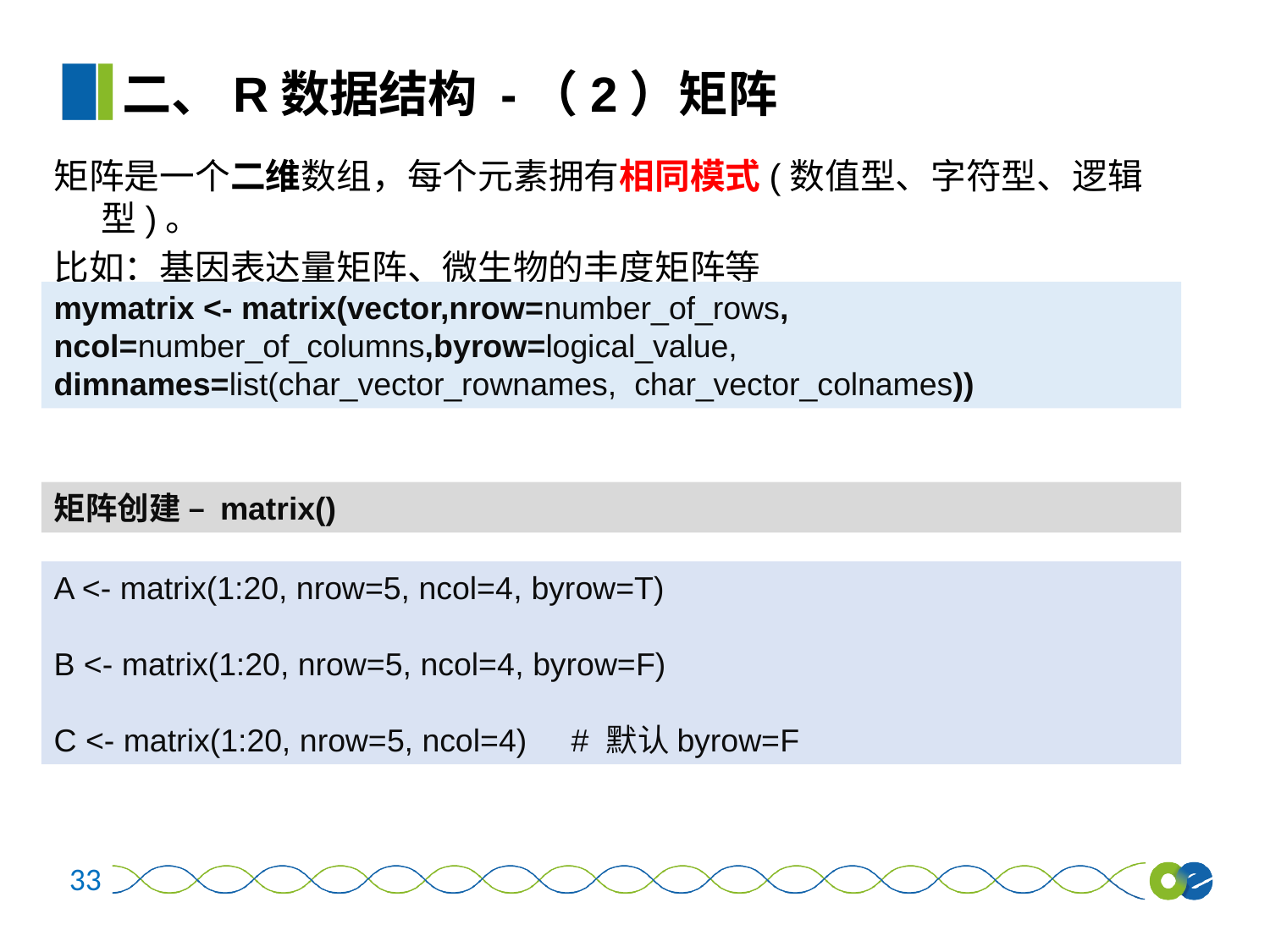

二、R数据结构 -（2）矩阵
矩阵是一个二维数组，每个元素拥有相同模式(数值型、字符型、逻辑型)。
比如：基因表达量矩阵、微生物的丰度矩阵等
mymatrix <- matrix(vector,nrow=number_of_rows,
ncol=number_of_columns,byrow=logical_value,
dimnames=list(char_vector_rownames,  char_vector_colnames))
矩阵创建 – matrix()
A <- matrix(1:20, nrow=5, ncol=4, byrow=T)

B <- matrix(1:20, nrow=5, ncol=4, byrow=F)

C <- matrix(1:20, nrow=5, ncol=4)     # 默认byrow=F
33